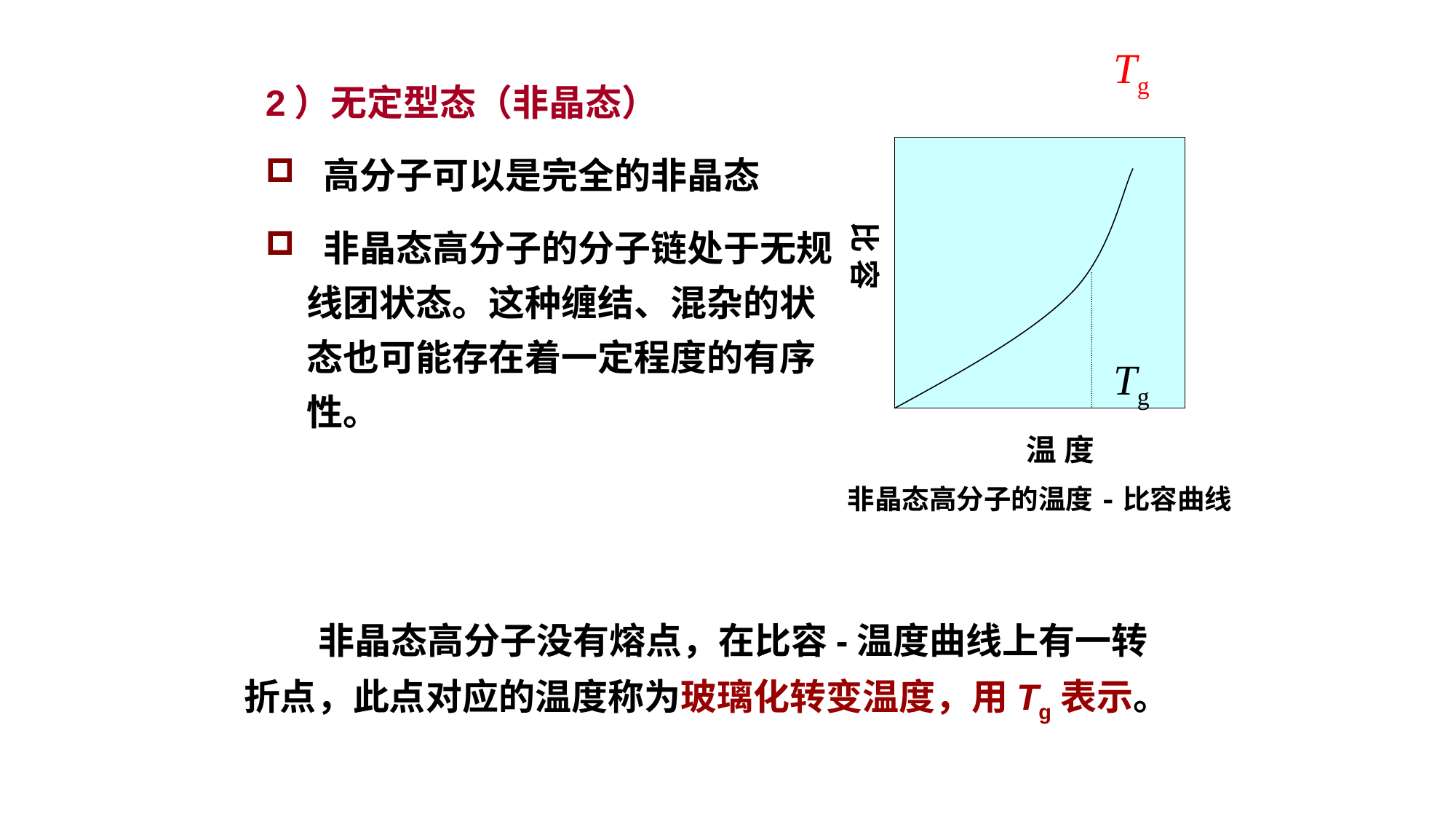

Tg
2）无定型态（非晶态）
 高分子可以是完全的非晶态
 非晶态高分子的分子链处于无规线团状态。这种缠结、混杂的状态也可能存在着一定程度的有序性。

 比 容

Tg
 温 度
非晶态高分子的温度-比容曲线
        非晶态高分子没有熔点，在比容-温度曲线上有一转折点，此点对应的温度称为玻璃化转变温度，用Tg表示。